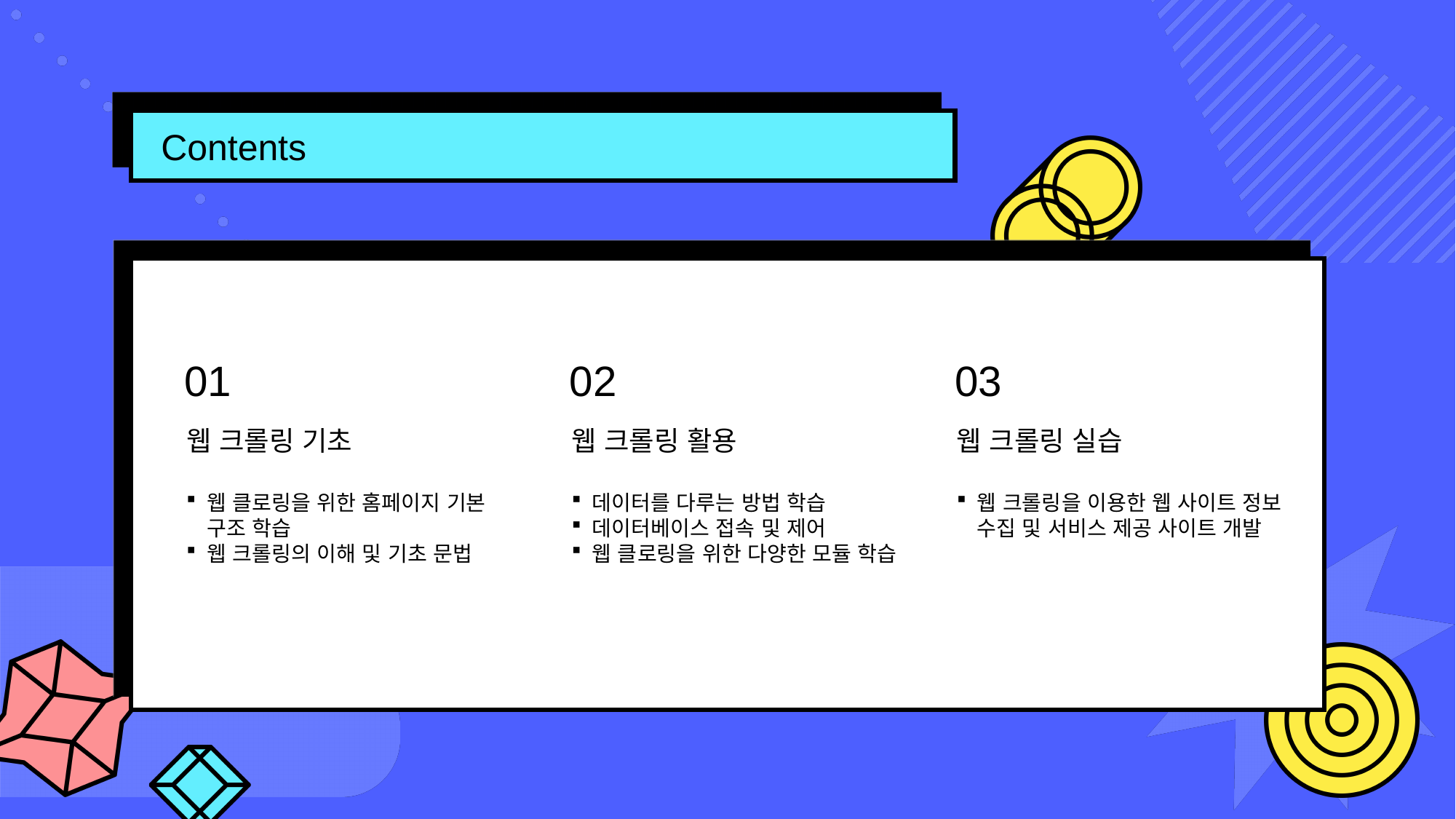

Contents

01
02
03
웹 크롤링 기초
웹 크롤링 활용
웹 크롤링 실습
웹 클로링을 위한 홈페이지 기본 구조 학습
웹 크롤링의 이해 및 기초 문법
데이터를 다루는 방법 학습
데이터베이스 접속 및 제어
웹 클로링을 위한 다양한 모듈 학습
웹 크롤링을 이용한 웹 사이트 정보 수집 및 서비스 제공 사이트 개발